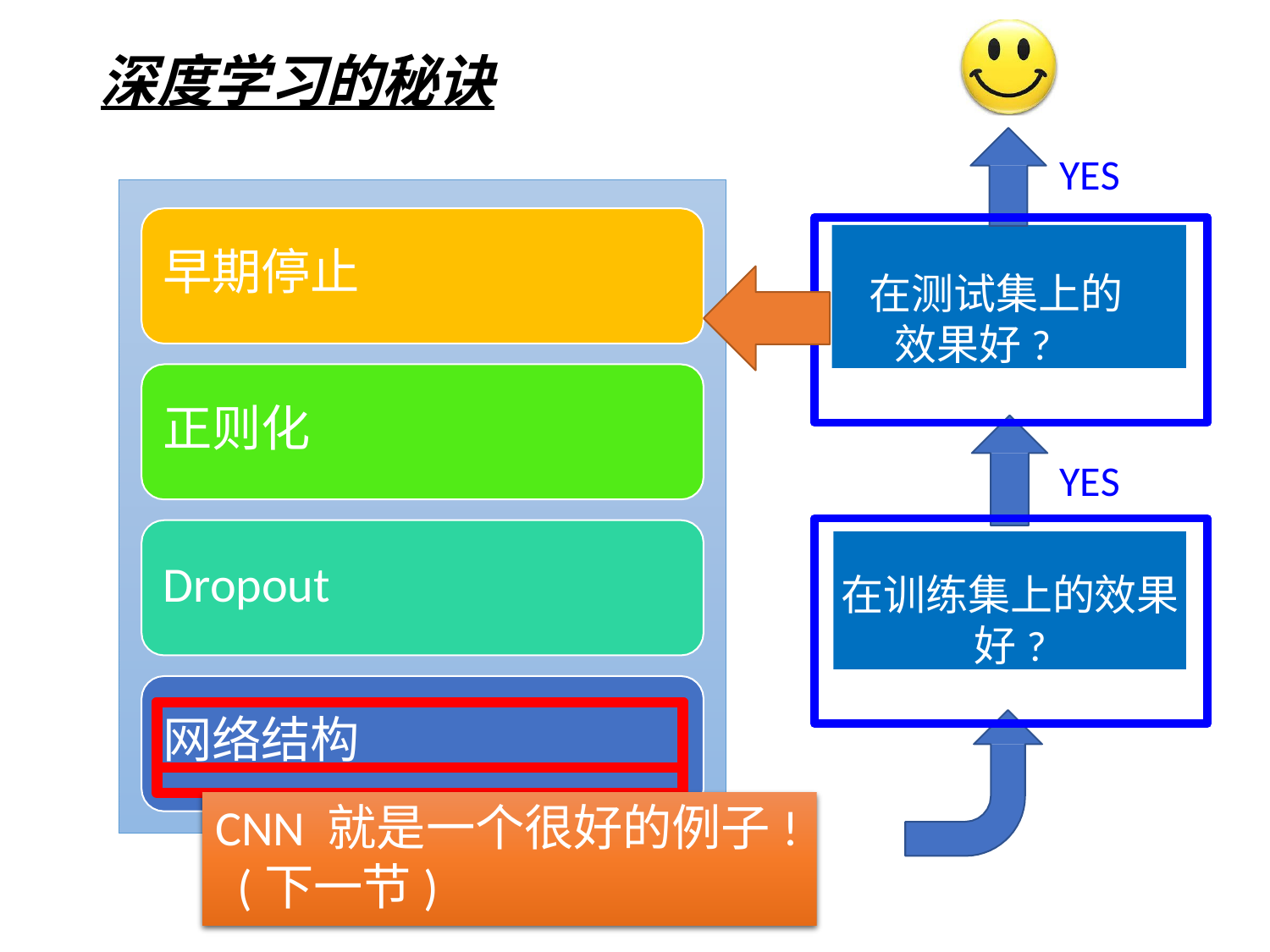

# 深度学习的秘诀

YES

在测试集上的效果好?
早期停止

正则化

YES

在训练集上的效果好?
Dropout

网络结构

CNN 就是一个很好的例子!  (下一节)